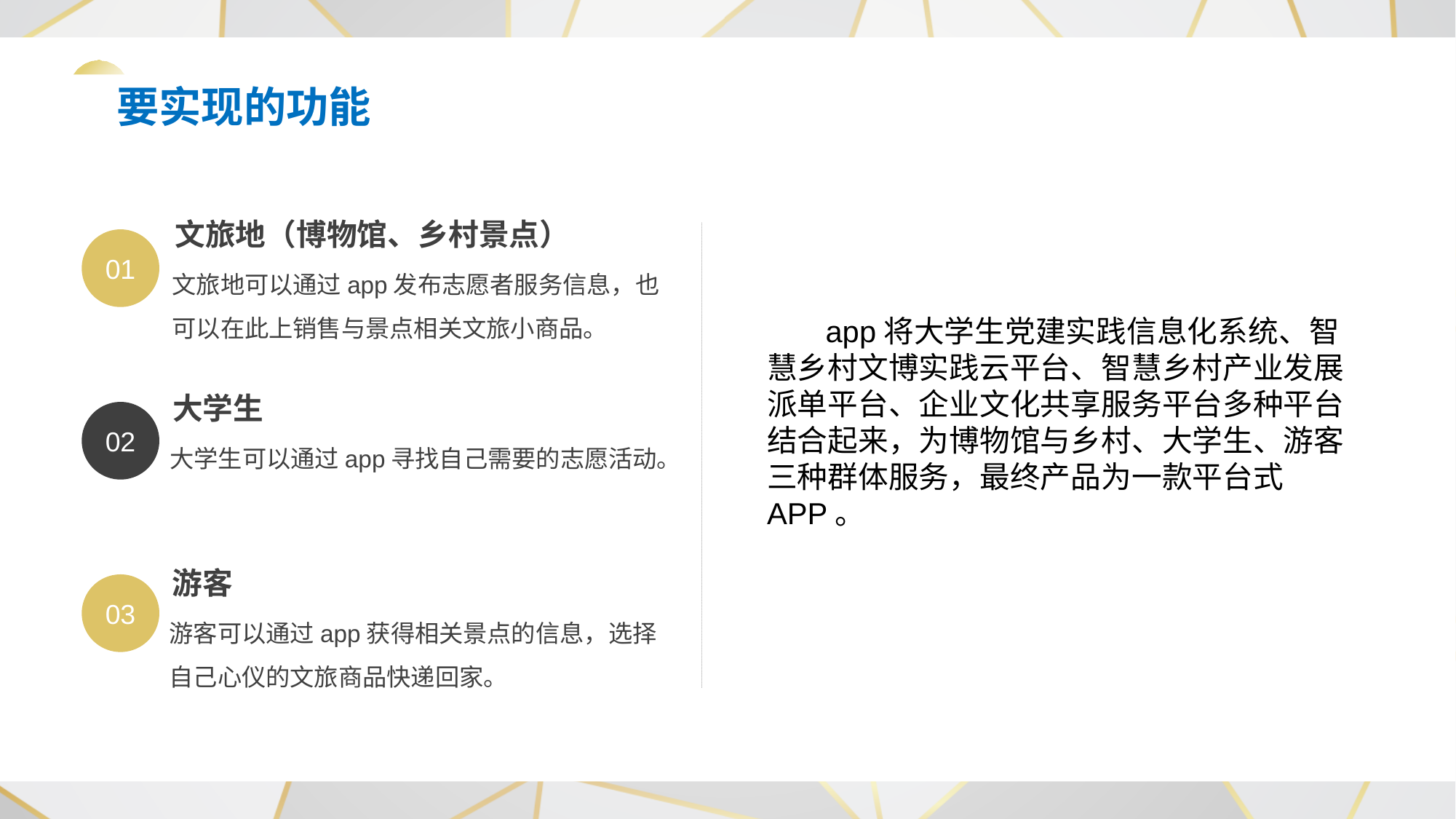

要实现的功能
文旅地（博物馆、乡村景点）
01
文旅地可以通过app发布志愿者服务信息，也可以在此上销售与景点相关文旅小商品。
大学生
02
大学生可以通过app寻找自己需要的志愿活动。
游客
03
游客可以通过app获得相关景点的信息，选择自己心仪的文旅商品快递回家。
       app将大学生党建实践信息化系统、智慧乡村文博实践云平台、智慧乡村产业发展派单平台、企业文化共享服务平台多种平台结合起来，为博物馆与乡村、大学生、游客三种群体服务，最终产品为一款平台式APP。